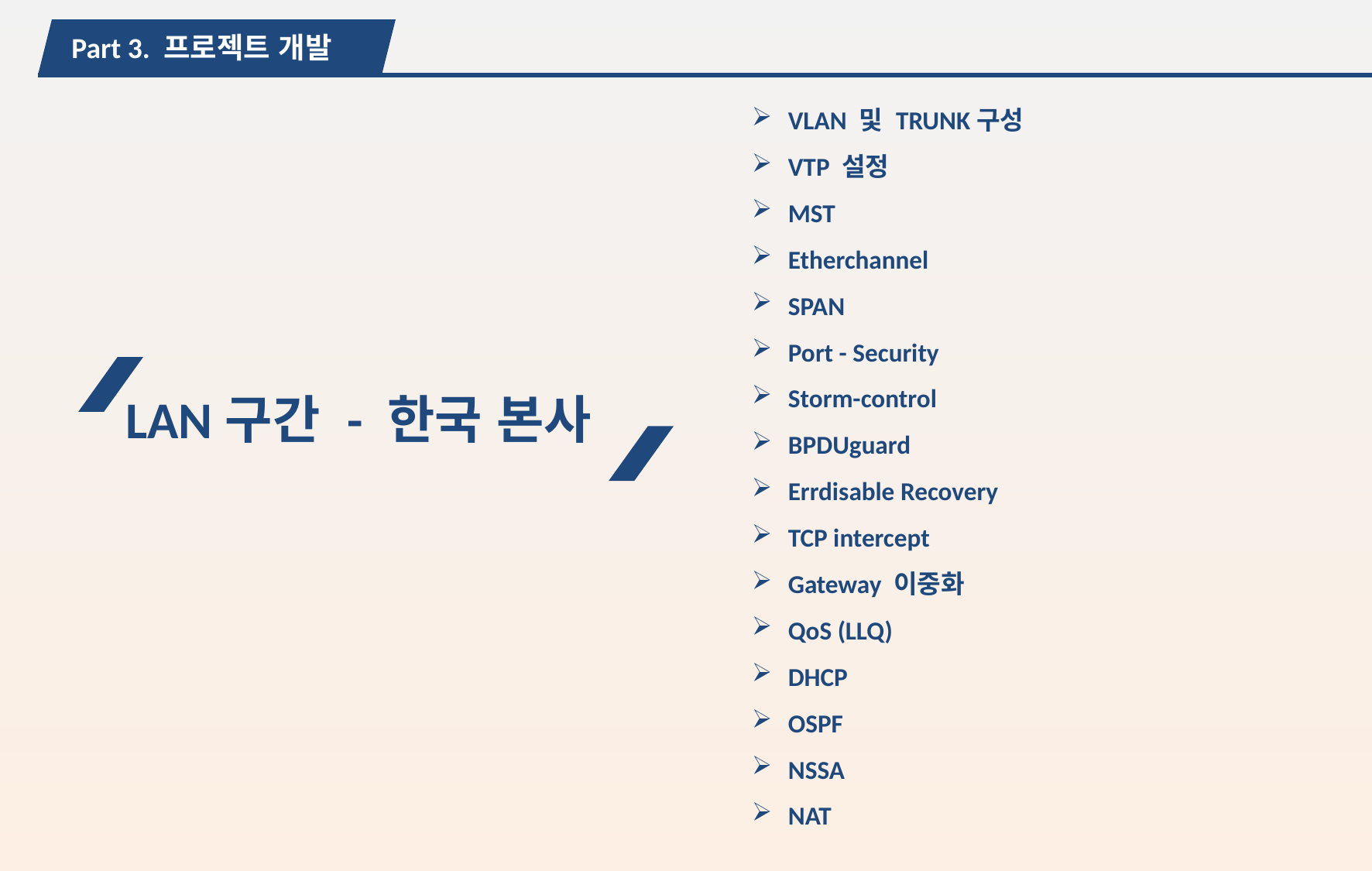

Part 3. 프로젝트 개발

VLAN 및 TRUNK구성
VTP 설정
MST
Etherchannel
SPAN
Port - Security
Storm-control
BPDUguard
Errdisable Recovery
TCP intercept
Gateway 이중화
QoS (LLQ)
DHCP
OSPF
NSSA
NAT

LAN구간 - 한국 본사